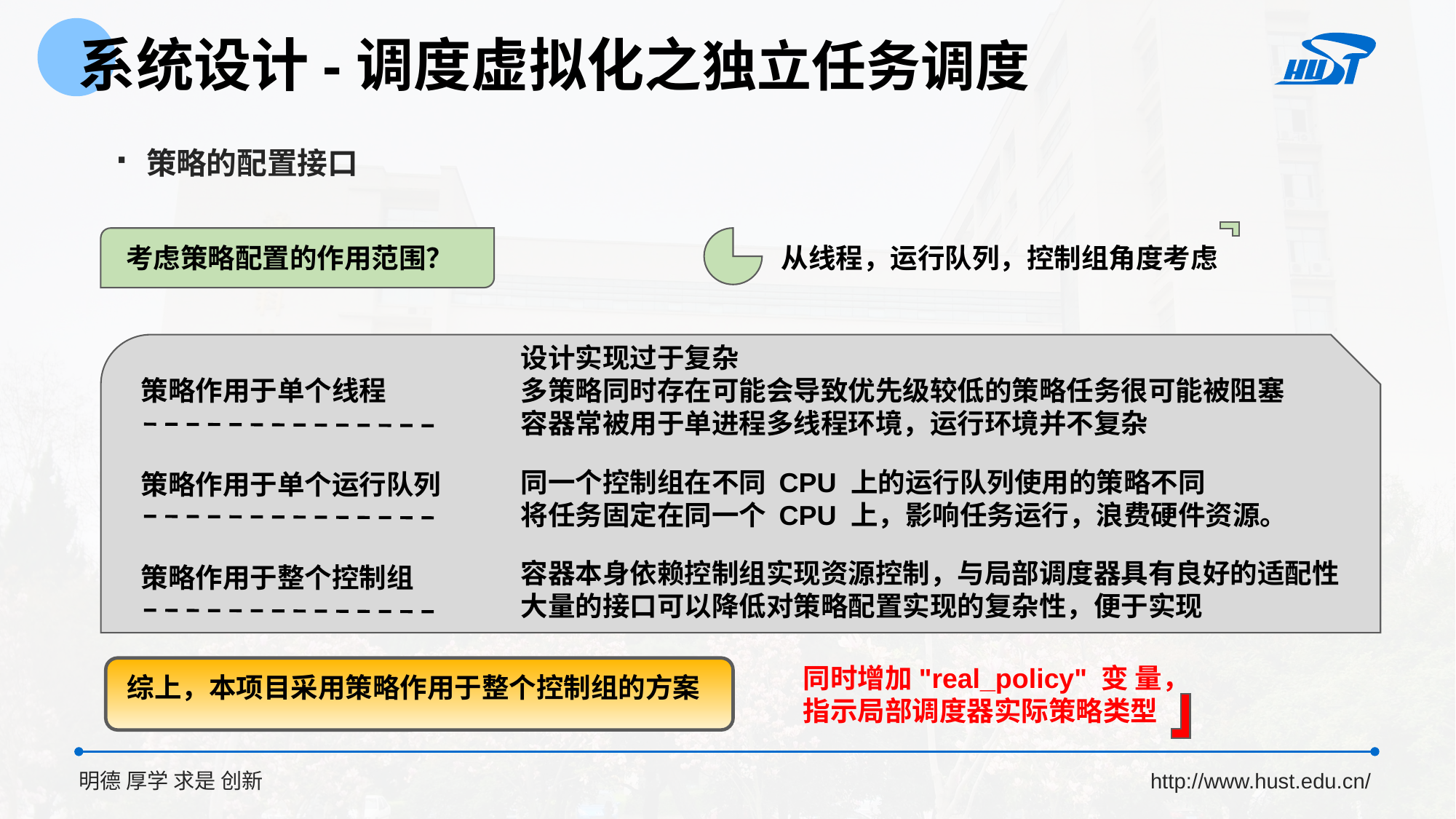

系统设计-调度虚拟化之独立任务调度
· 策略的配置接口

考虑策略配置的作用范围？
从线程，运行队列，控制组角度考虑

设计实现过于复杂
多策略同时存在可能会导致优先级较低的策略任务很可能被阻塞
容器常被用于单进程多线程环境，运行环境并不复杂
策略作用于单个线程
同一个控制组在不同 CPU 上的运行队列使用的策略不同
将任务固定在同一个 CPU 上，影响任务运行，浪费硬件资源。
策略作用于单个运行队列
容器本身依赖控制组实现资源控制，与局部调度器具有良好的适配性
大量的接口可以降低对策略配置实现的复杂性，便于实现
策略作用于整个控制组
同时增加"real_policy" 变 量，
指示局部调度器实际策略类型

综上，本项目采用策略作用于整个控制组的方案